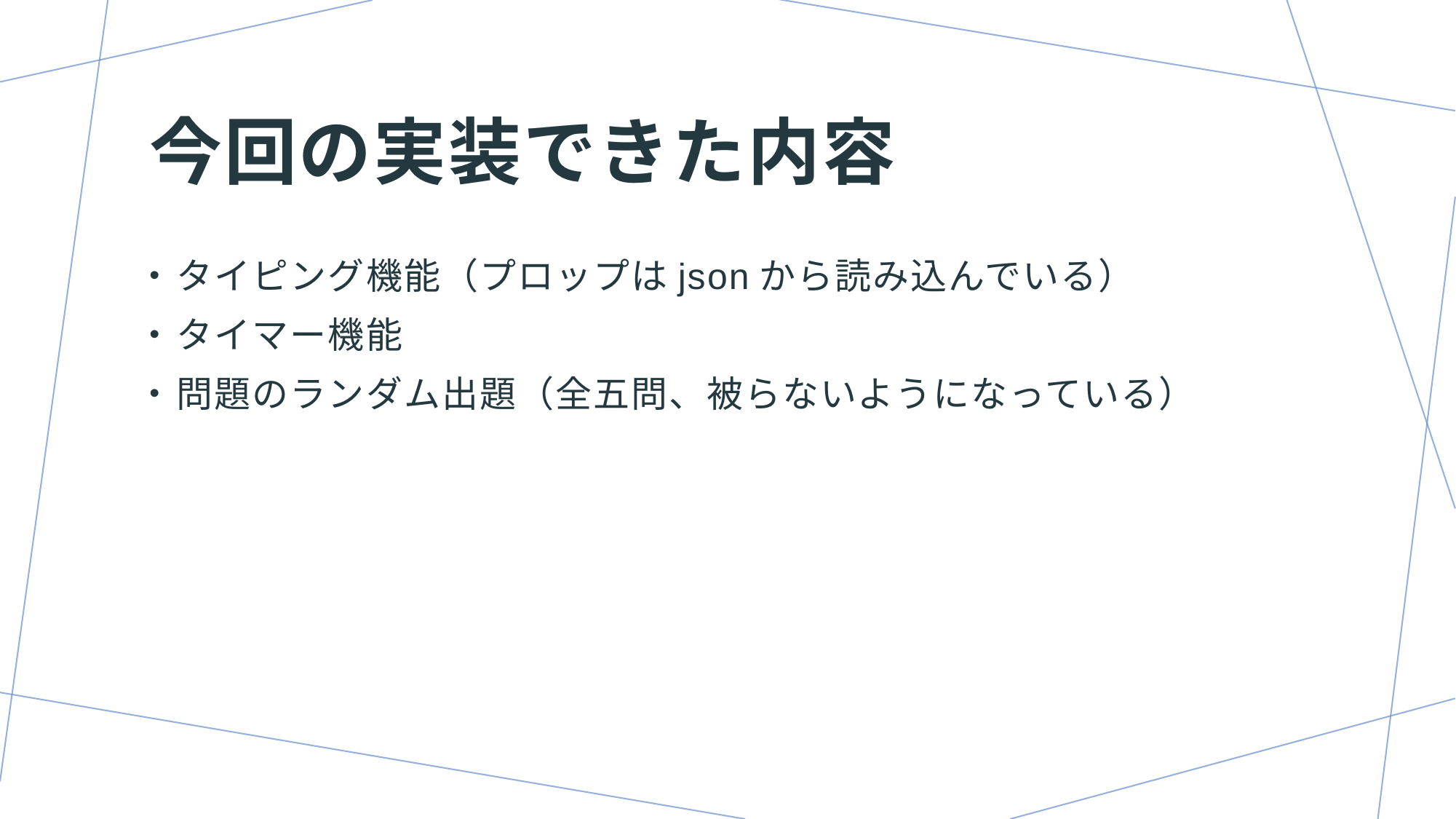

# 今回の実装できた内容
タイピング機能（プロップはjsonから読み込んでいる）
タイマー機能
問題のランダム出題（全五問、被らないようになっている）